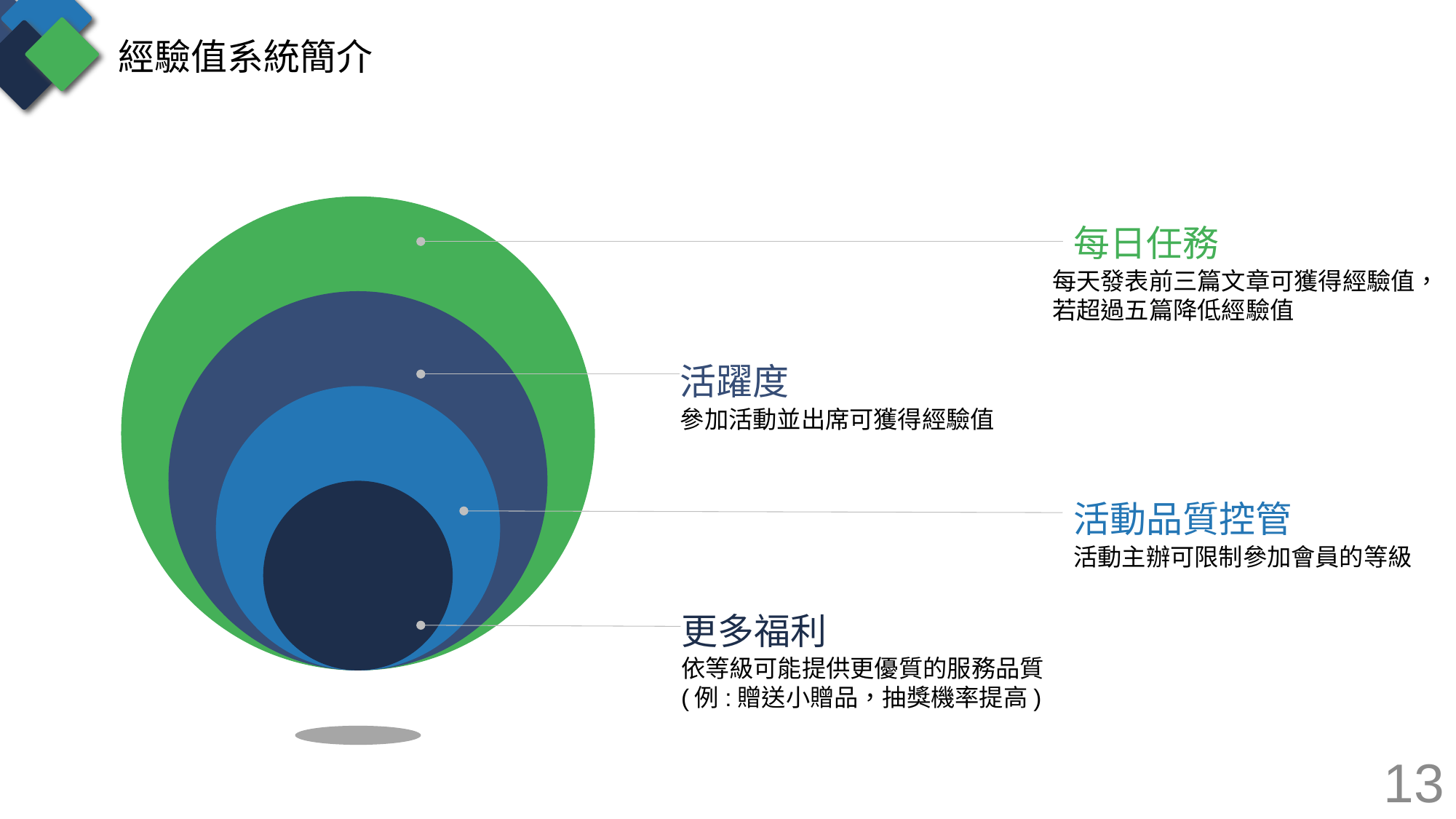

經驗值系統簡介

每日任務
每天發表前三篇文章可獲得經驗值，若超過五篇降低經驗值
活躍度
參加活動並出席可獲得經驗值
活動品質控管
活動主辦可限制參加會員的等級
更多福利
依等級可能提供更優質的服務品質(例:贈送小贈品，抽獎機率提高)

13